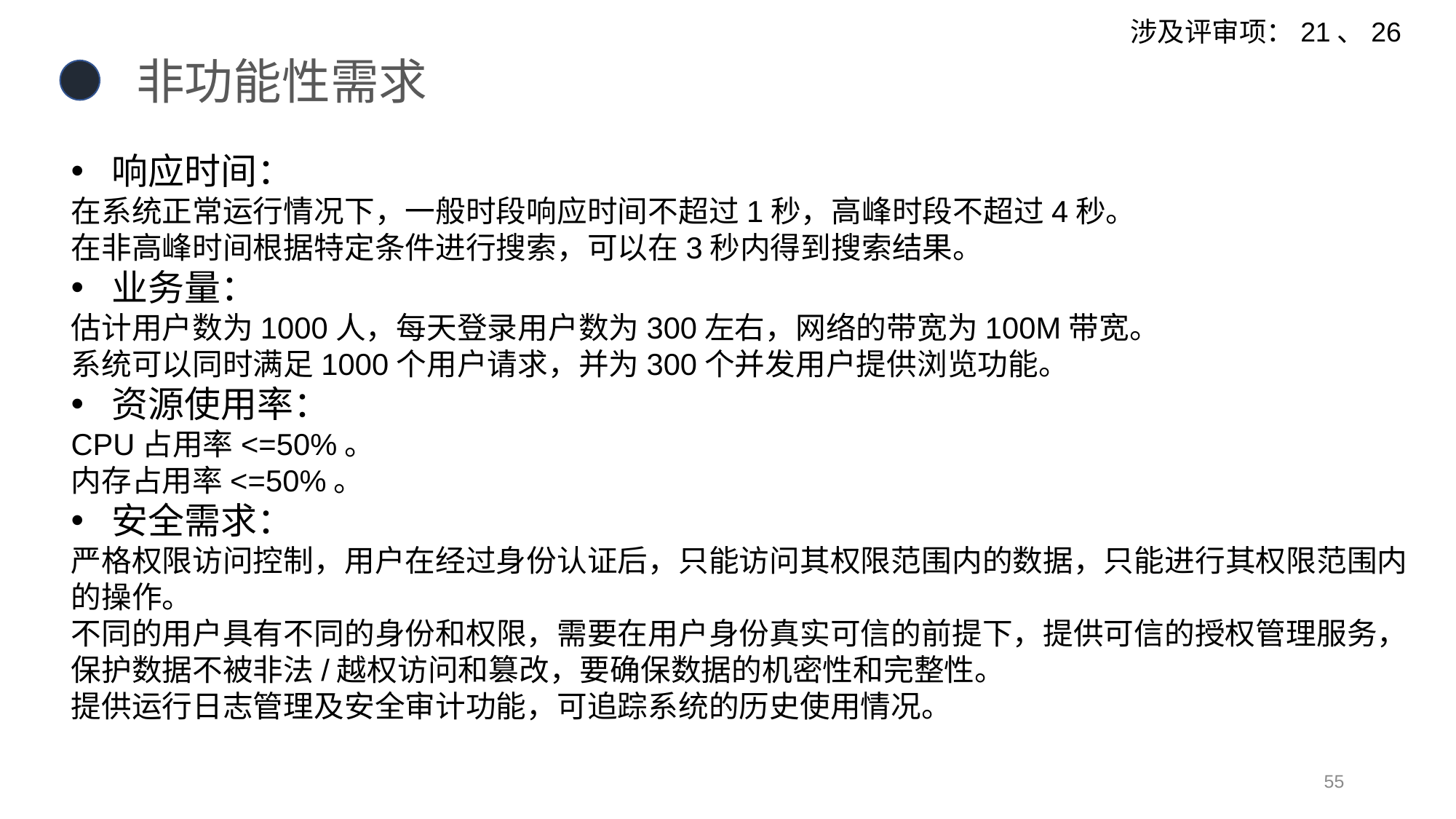

涉及评审项：21、26
非功能性需求

响应时间：
在系统正常运行情况下，一般时段响应时间不超过1秒，高峰时段不超过4秒。
在非高峰时间根据特定条件进行搜索，可以在3秒内得到搜索结果。
业务量：
估计用户数为1000人，每天登录用户数为300左右，网络的带宽为100M带宽。
系统可以同时满足1000个用户请求，并为300个并发用户提供浏览功能。
资源使用率：
CPU占用率<=50%。
内存占用率<=50%。
安全需求：
严格权限访问控制，用户在经过身份认证后，只能访问其权限范围内的数据，只能进行其权限范围内的操作。
不同的用户具有不同的身份和权限，需要在用户身份真实可信的前提下，提供可信的授权管理服务，保护数据不被非法/越权访问和篡改，要确保数据的机密性和完整性。
提供运行日志管理及安全审计功能，可追踪系统的历史使用情况。
55